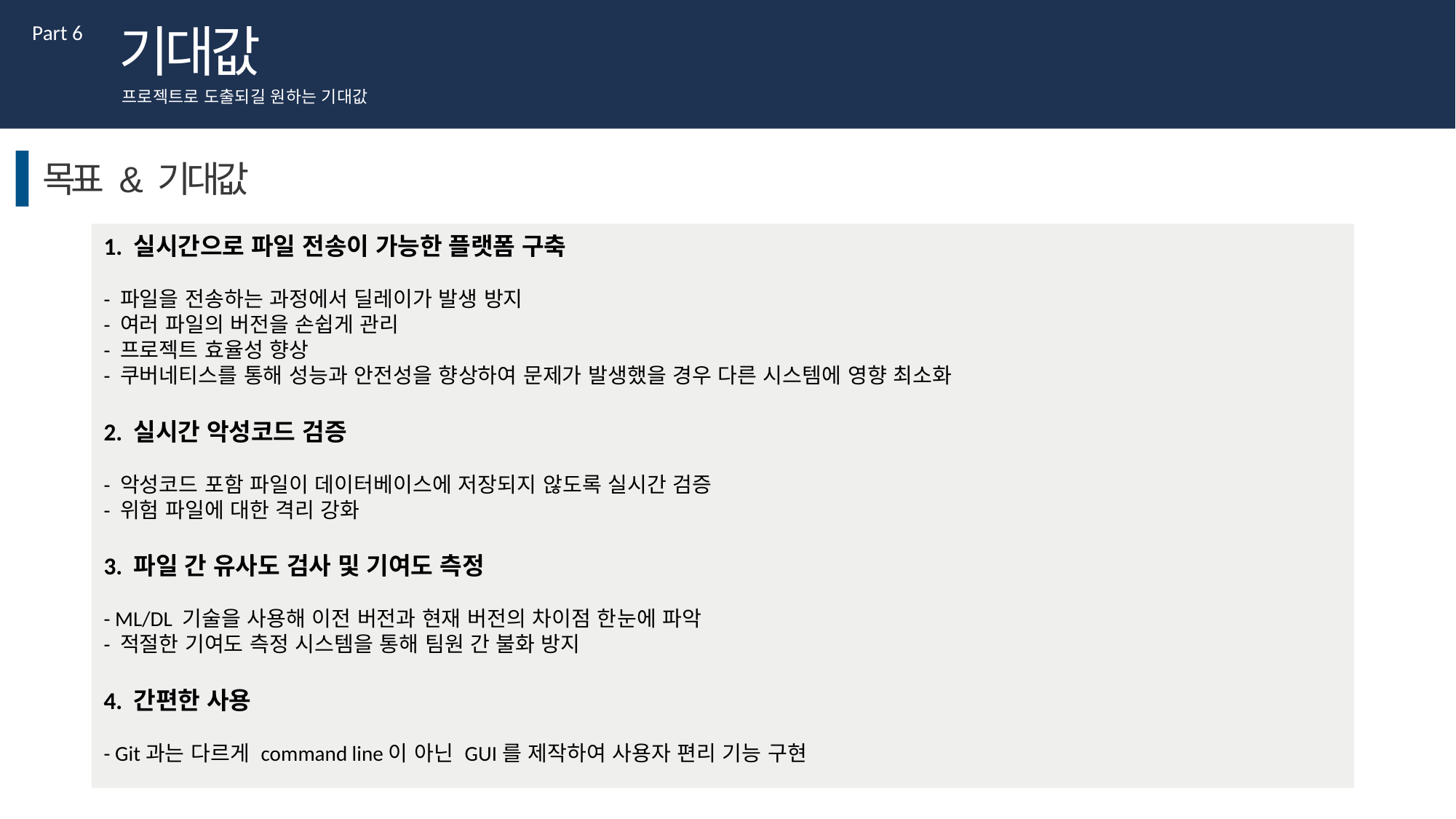

기대값
Part 6
프로젝트로 도출되길 원하는 기대값

목표 & 기대값

1. 실시간으로 파일 전송이 가능한 플랫폼 구축

- 파일을 전송하는 과정에서 딜레이가 발생 방지
- 여러 파일의 버전을 손쉽게 관리
- 프로젝트 효율성 향상
- 쿠버네티스를 통해 성능과 안전성을 향상하여 문제가 발생했을 경우 다른 시스템에 영향 최소화

2. 실시간 악성코드 검증

- 악성코드 포함 파일이 데이터베이스에 저장되지 않도록 실시간 검증
- 위험 파일에 대한 격리 강화

3. 파일 간 유사도 검사 및 기여도 측정

- ML/DL 기술을 사용해 이전 버전과 현재 버전의 차이점 한눈에 파악
- 적절한 기여도 측정 시스템을 통해 팀원 간 불화 방지

4. 간편한 사용

- Git과는 다르게 command line이 아닌 GUI를 제작하여 사용자 편리 기능 구현